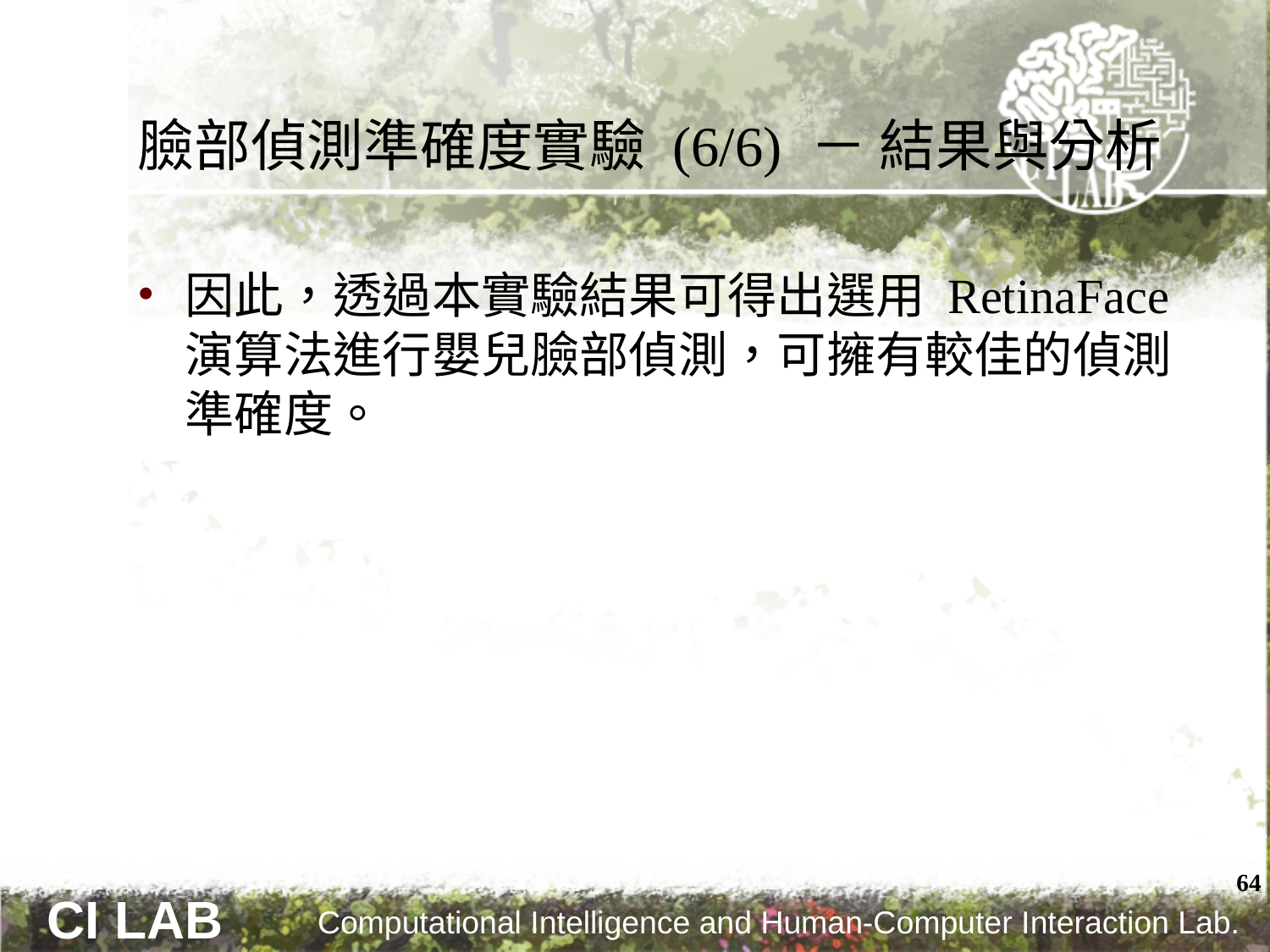

# 臉部偵測準確度實驗 (6/6) － 結果與分析
因此，透過本實驗結果可得出選用 RetinaFace 演算法進行嬰兒臉部偵測，可擁有較佳的偵測準確度。
64